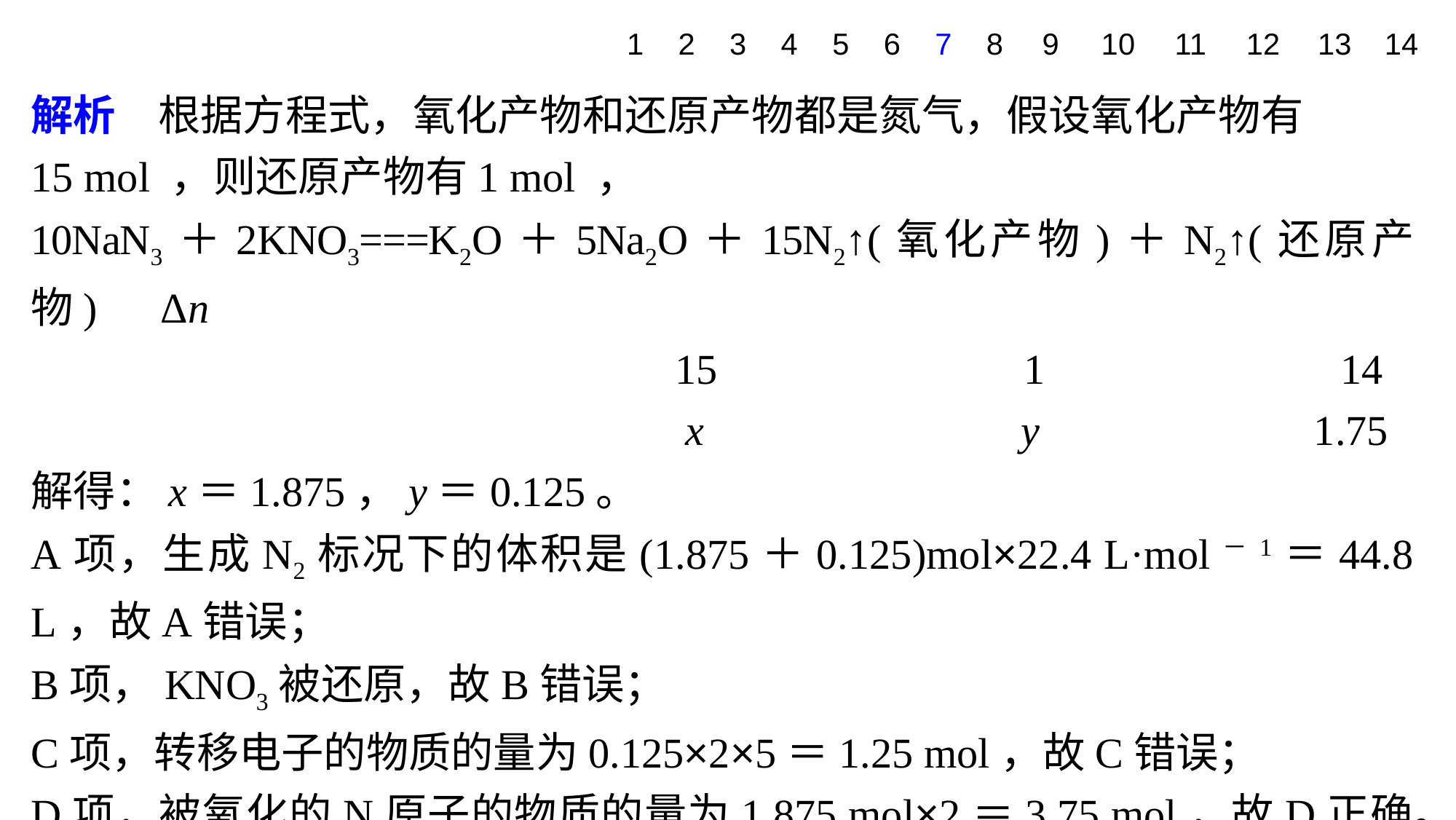

1
2
3
4
5
6
7
8
9
10
11
12
13
14
解析　根据方程式，氧化产物和还原产物都是氮气，假设氧化产物有
15 mol ，则还原产物有1 mol ，
10NaN3＋2KNO3===K2O＋5Na2O＋15N2↑(氧化产物)＋N2↑(还原产物)　Δn
                                                             15                             1                            14
                                                              x                              y                          1.75
解得：x＝1.875，y＝0.125。
A项，生成N2标况下的体积是(1.875＋0.125)mol×22.4 L·mol－1＝44.8 L，故A错误；
B项，KNO3被还原，故B错误；
C项，转移电子的物质的量为0.125×2×5＝1.25 mol，故C错误；
D项，被氧化的N原子的物质的量为1.875 mol×2＝3.75 mol，故D正确。
答案　D